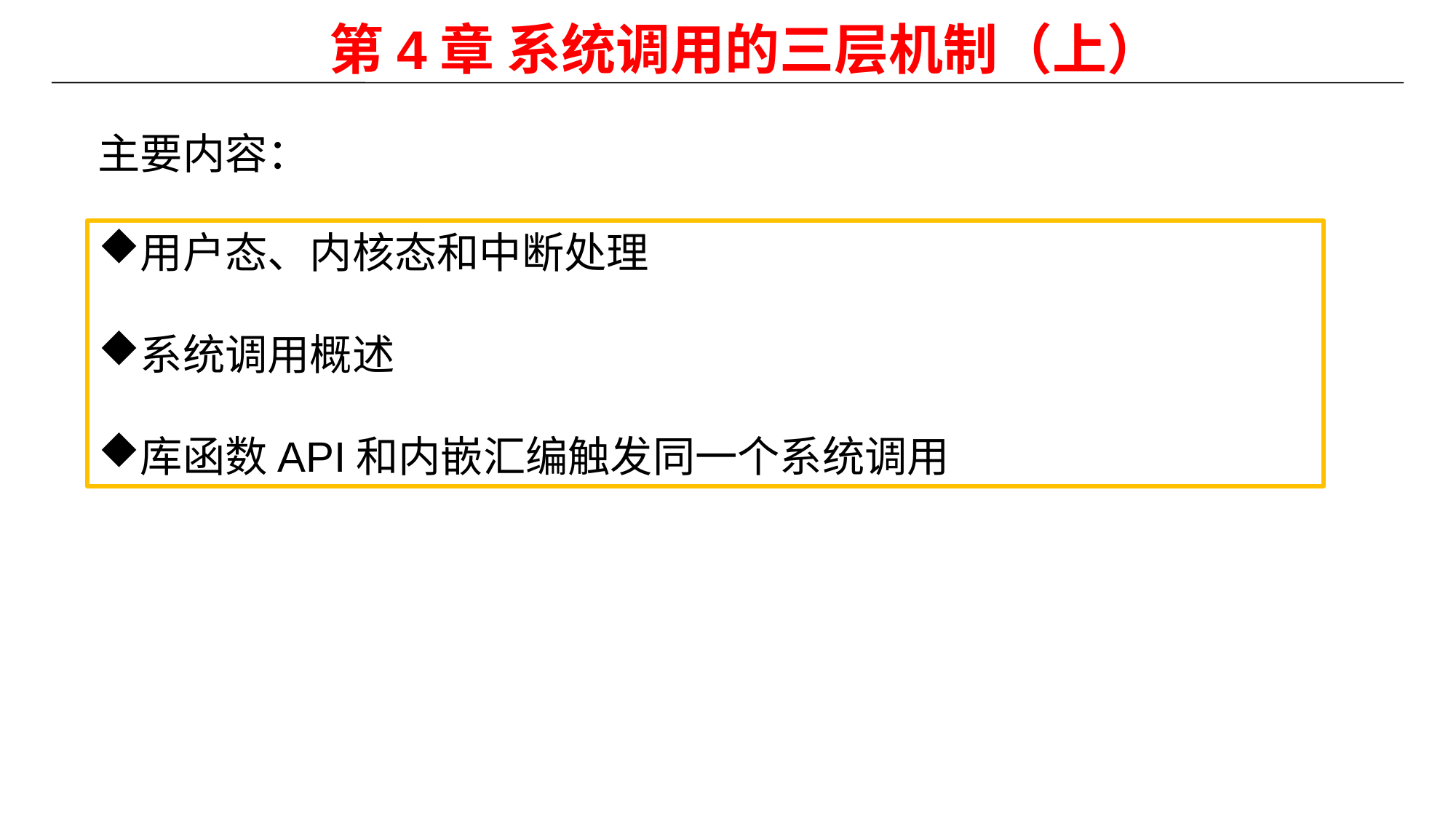

第4章 系统调用的三层机制（上）
主要内容：
用户态、内核态和中断处理

系统调用概述

库函数API和内嵌汇编触发同一个系统调用